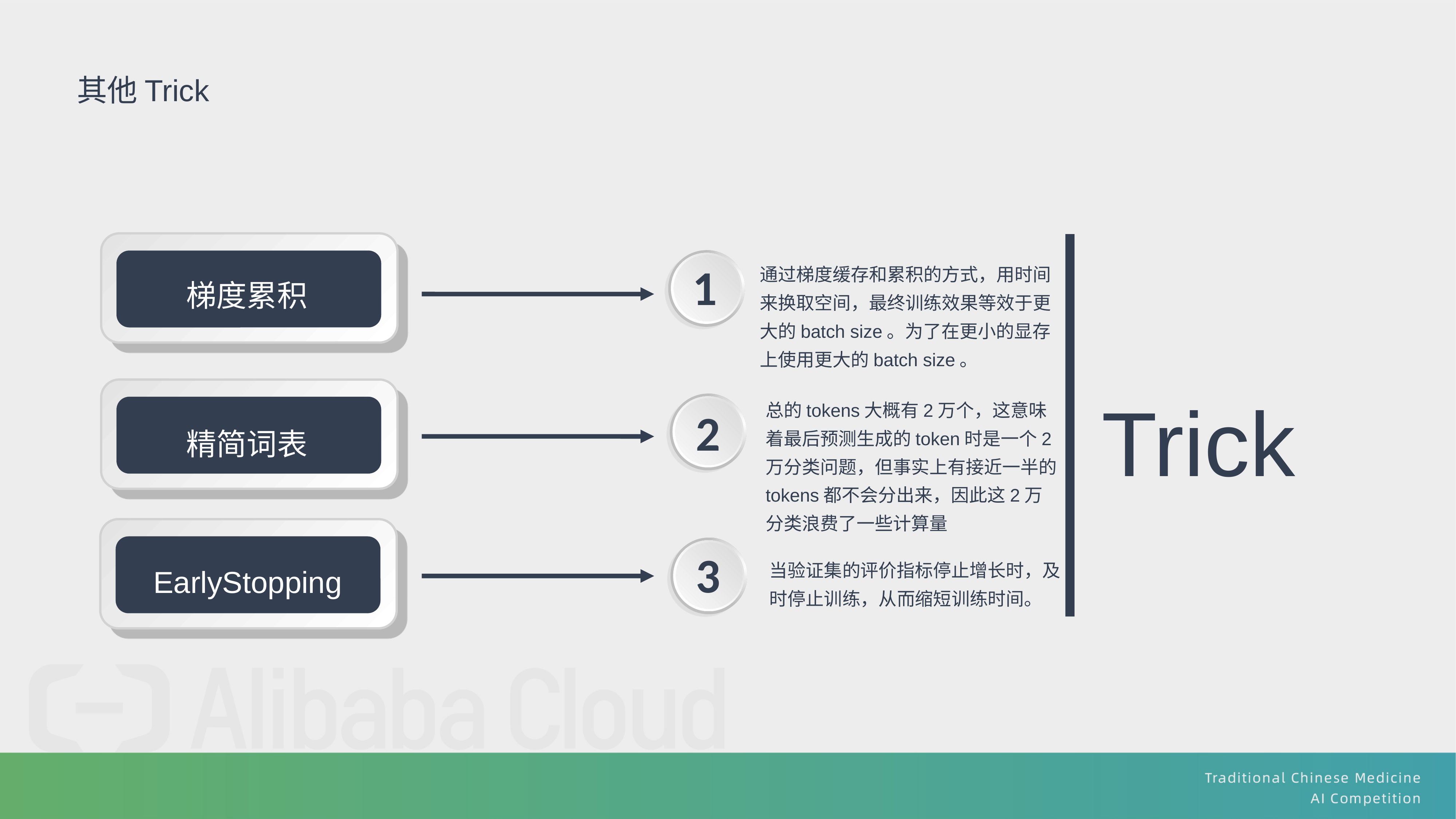

其他Trick

1
通过梯度缓存和累积的方式，用时间来换取空间，最终训练效果等效于更大的batch size。为了在更小的显存上使用更大的batch size。
梯度累积

Trick
总的tokens大概有2万个，这意味着最后预测生成的token时是一个2万分类问题，但事实上有接近一半的tokens都不会分出来，因此这2万分类浪费了一些计算量

2
精简词表

3
EarlyStopping
当验证集的评价指标停止增长时，及时停止训练，从而缩短训练时间。